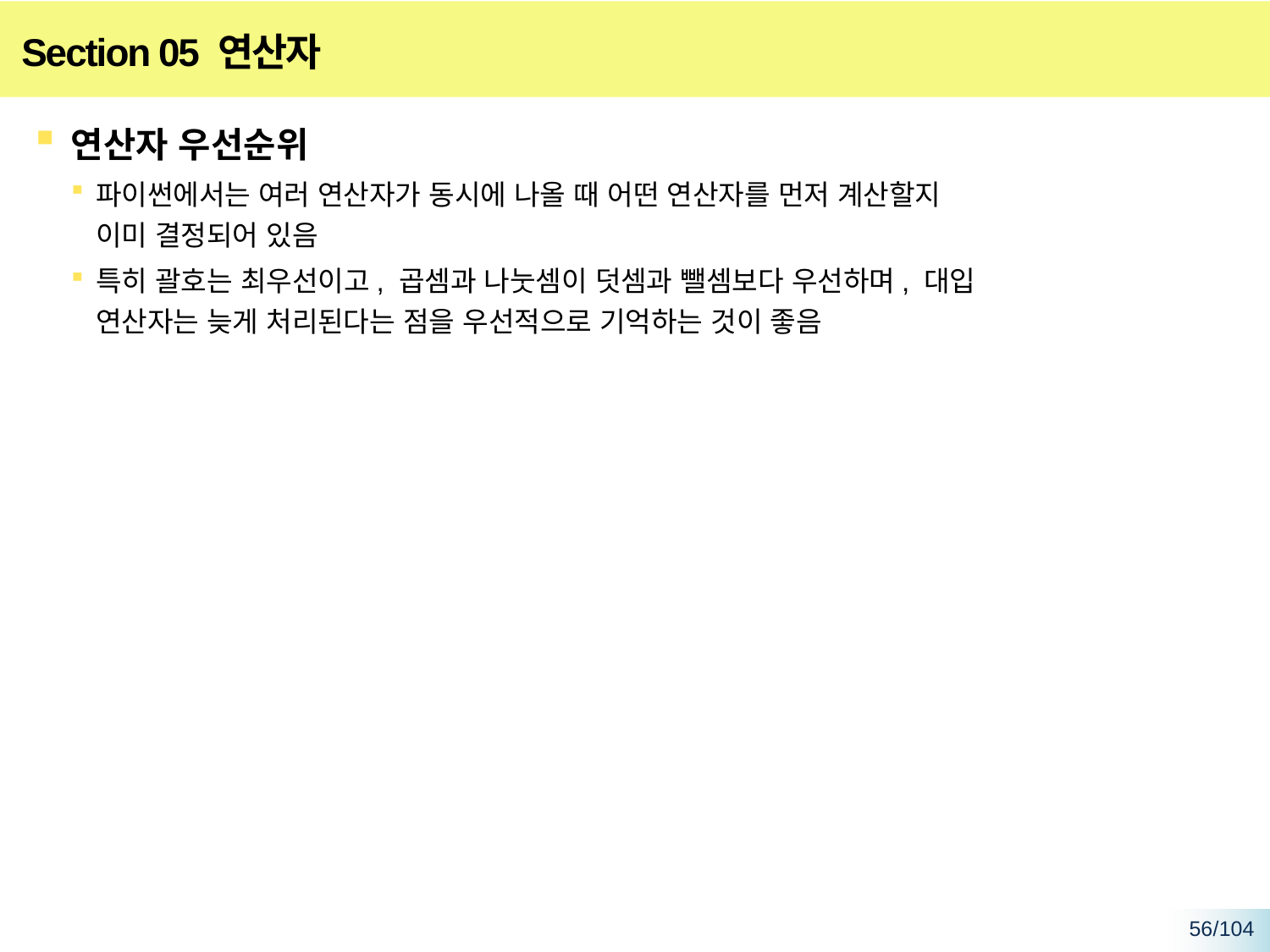

# Section 05 연산자
연산자 우선순위
파이썬에서는 여러 연산자가 동시에 나올 때 어떤 연산자를 먼저 계산할지
이미 결정되어 있음
특히 괄호는 최우선이고, 곱셈과 나눗셈이 덧셈과 뺄셈보다 우선하며, 대입
연산자는 늦게 처리된다는 점을 우선적으로 기억하는 것이 좋음